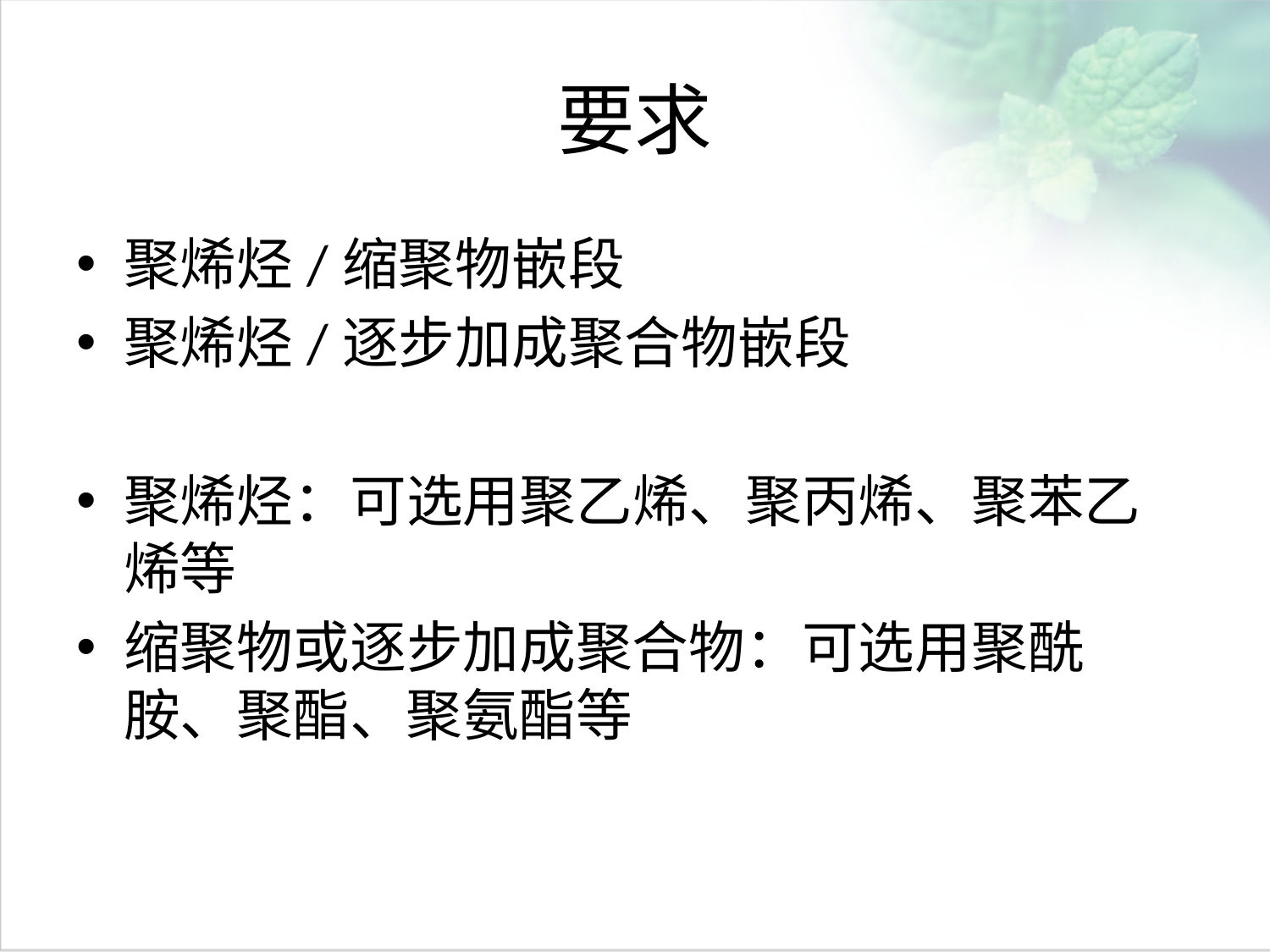

# 要求
聚烯烃/缩聚物嵌段
聚烯烃/逐步加成聚合物嵌段

聚烯烃：可选用聚乙烯、聚丙烯、聚苯乙烯等
缩聚物或逐步加成聚合物：可选用聚酰胺、聚酯、聚氨酯等